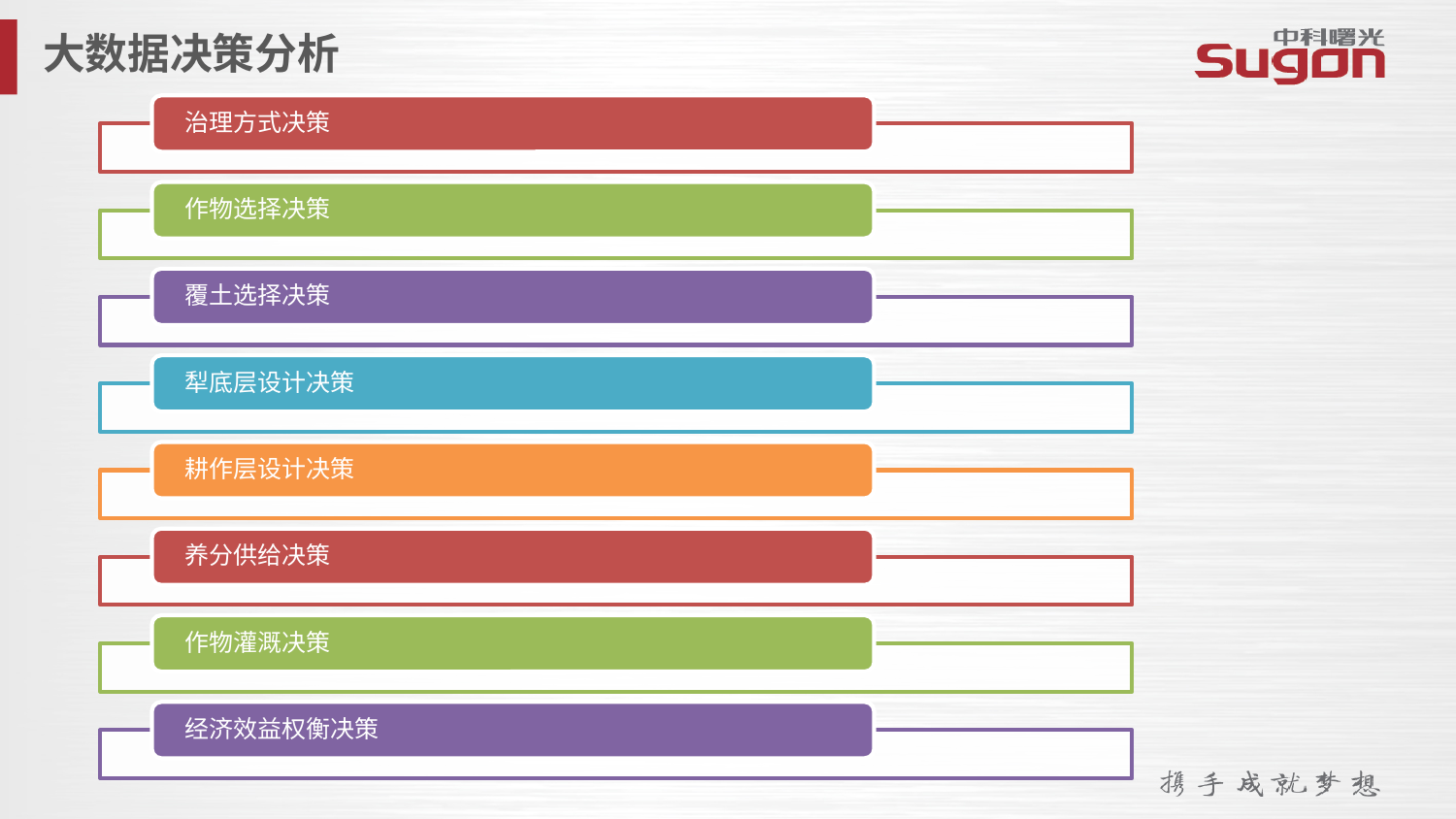

大数据决策分析
治理方式决策
作物选择决策
覆土选择决策
犁底层设计决策
耕作层设计决策
养分供给决策
作物灌溉决策
经济效益权衡决策